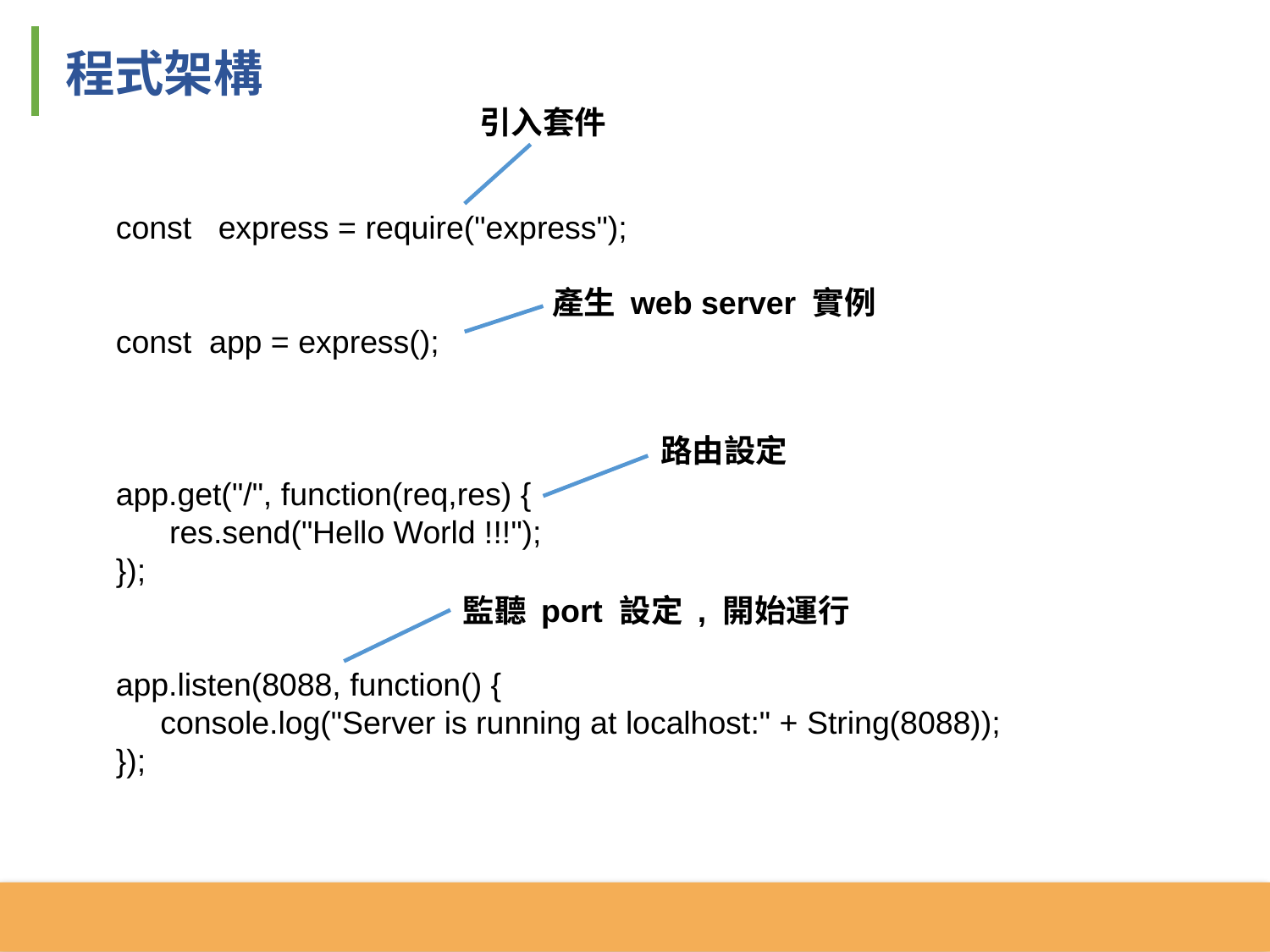

程式架構
引入套件
const   express = require("express");

const  app = express();

app.get("/", function(req,res) {
      res.send("Hello World !!!");
});

app.listen(8088, function() {
     console.log("Server is running at localhost:" + String(8088));
});

產生 web server 實例
路由設定
監聽 port 設定 , 開始運行